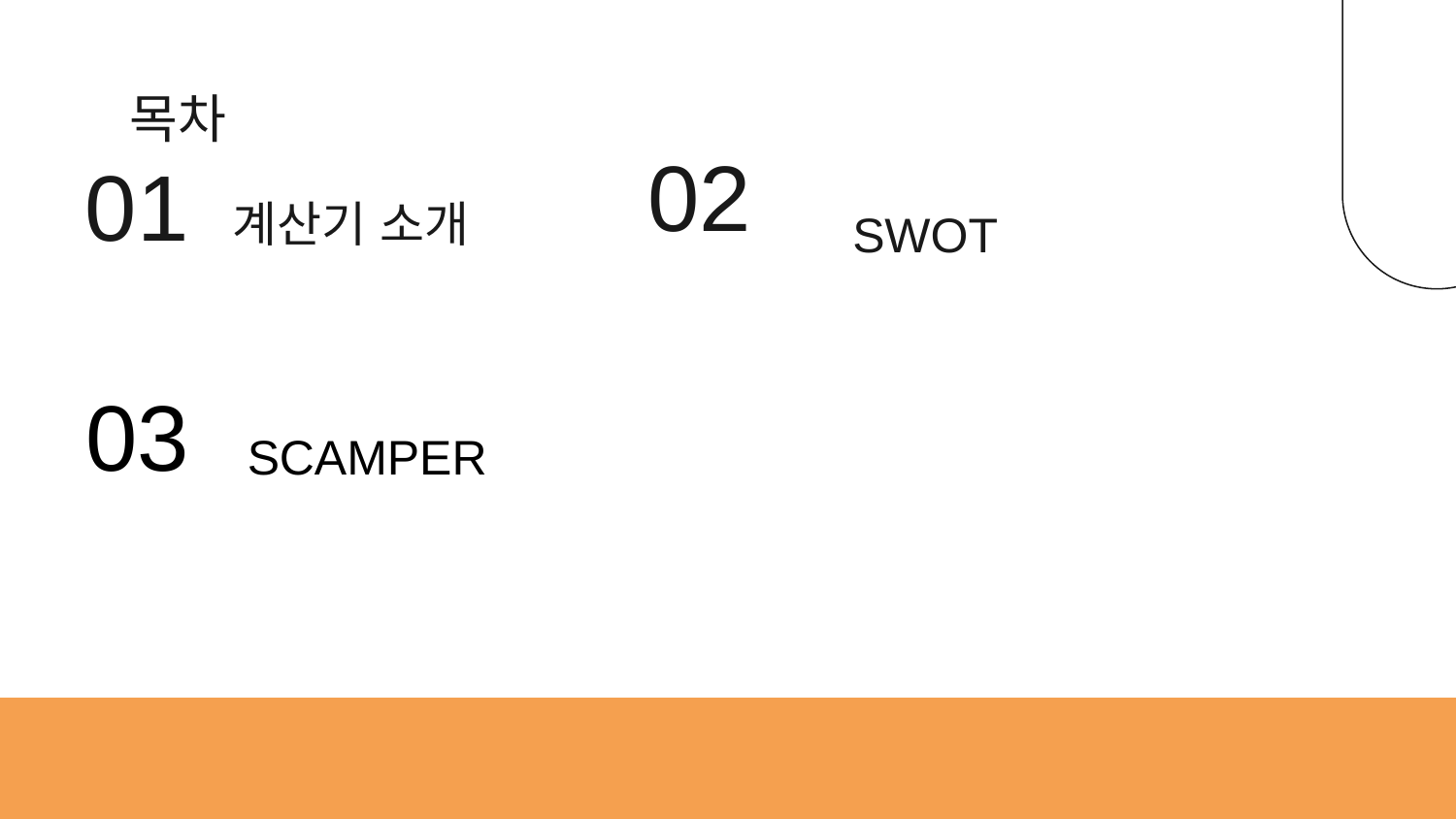

# 목차
01
계산기 소개

SWOT
02
03
SCAMPER